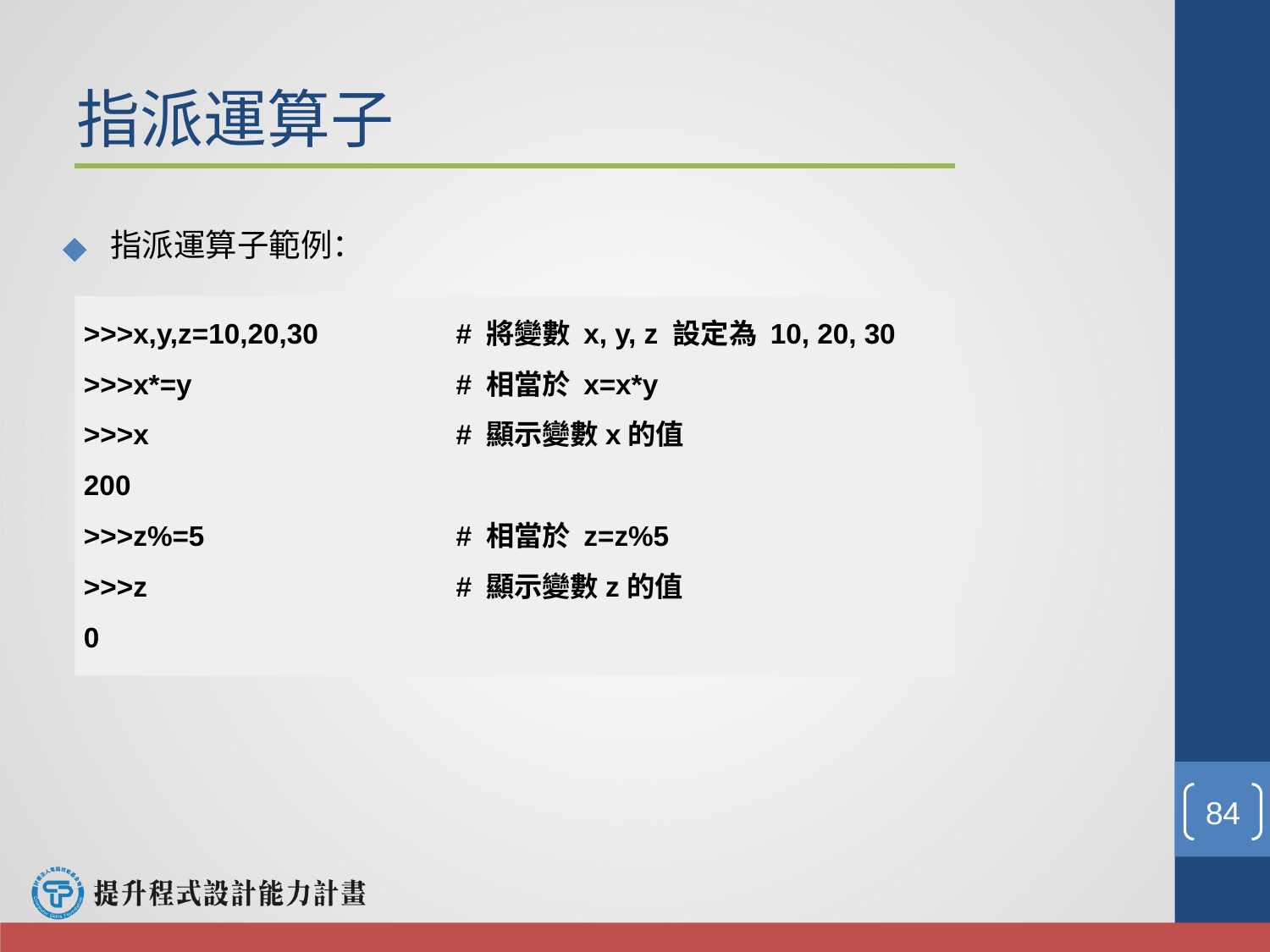

# 指派運算子
指派運算子範例：
>>>x,y,z=10,20,30		# 將變數 x, y, z 設定為 10, 20, 30
>>>x*=y			# 相當於 x=x*y
>>>x			# 顯示變數x的值
200
>>>z%=5		# 相當於 z=z%5
>>>z			# 顯示變數z的值
0

84